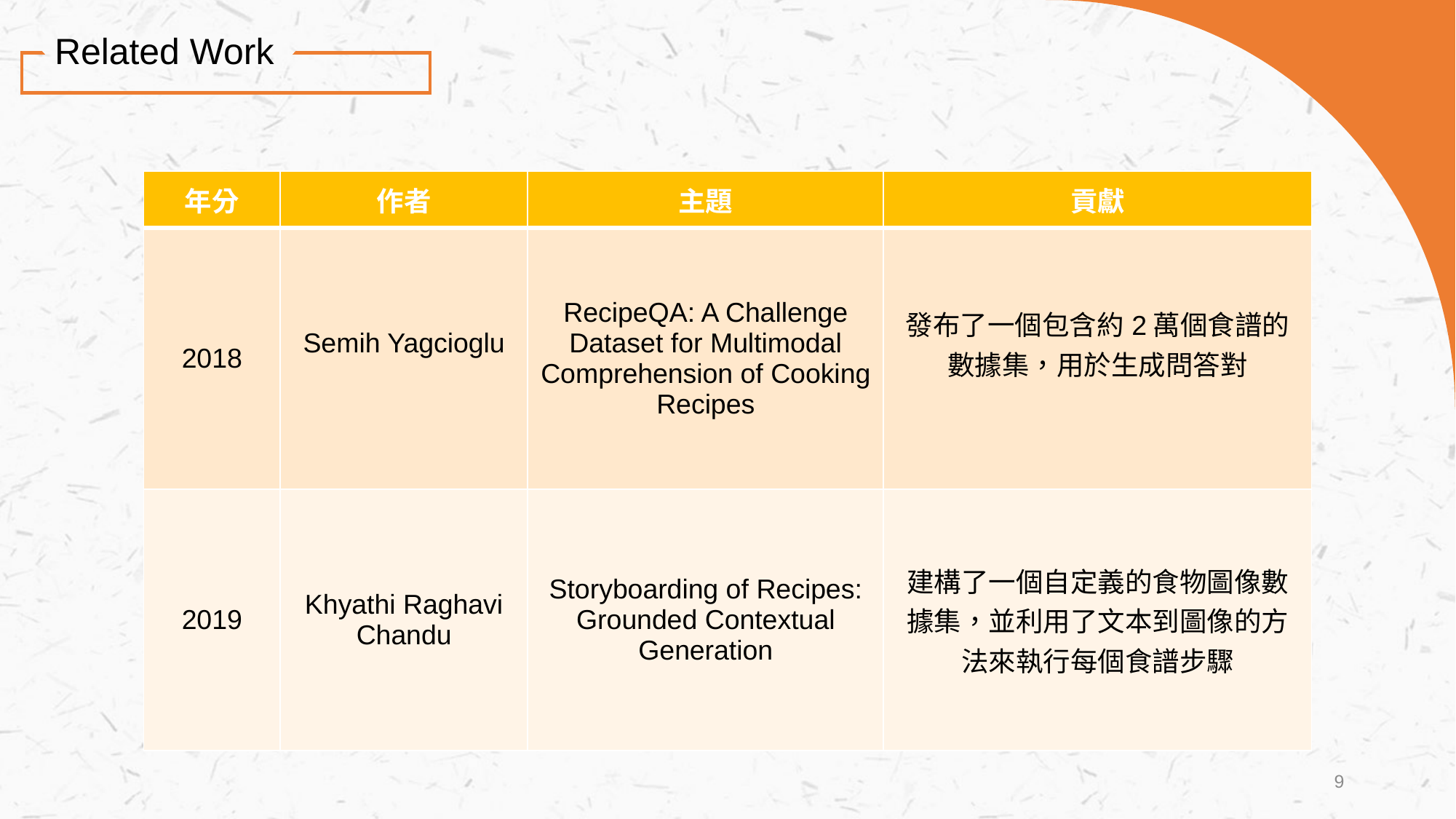

Related Work

| 年分 | 作者 | 主題 | 貢獻 |
| --- | --- | --- | --- |
| 2018 | Semih Yagcioglu | RecipeQA: A Challenge Dataset for Multimodal Comprehension of Cooking Recipes | 發布了一個包含約2萬個食譜的數據集，用於生成問答對 |
| 2019 | Khyathi Raghavi Chandu | Storyboarding of Recipes: Grounded Contextual Generation | 建構了一個自定義的食物圖像數據集，並利用了文本到圖像的方法來執行每個食譜步驟 |
9